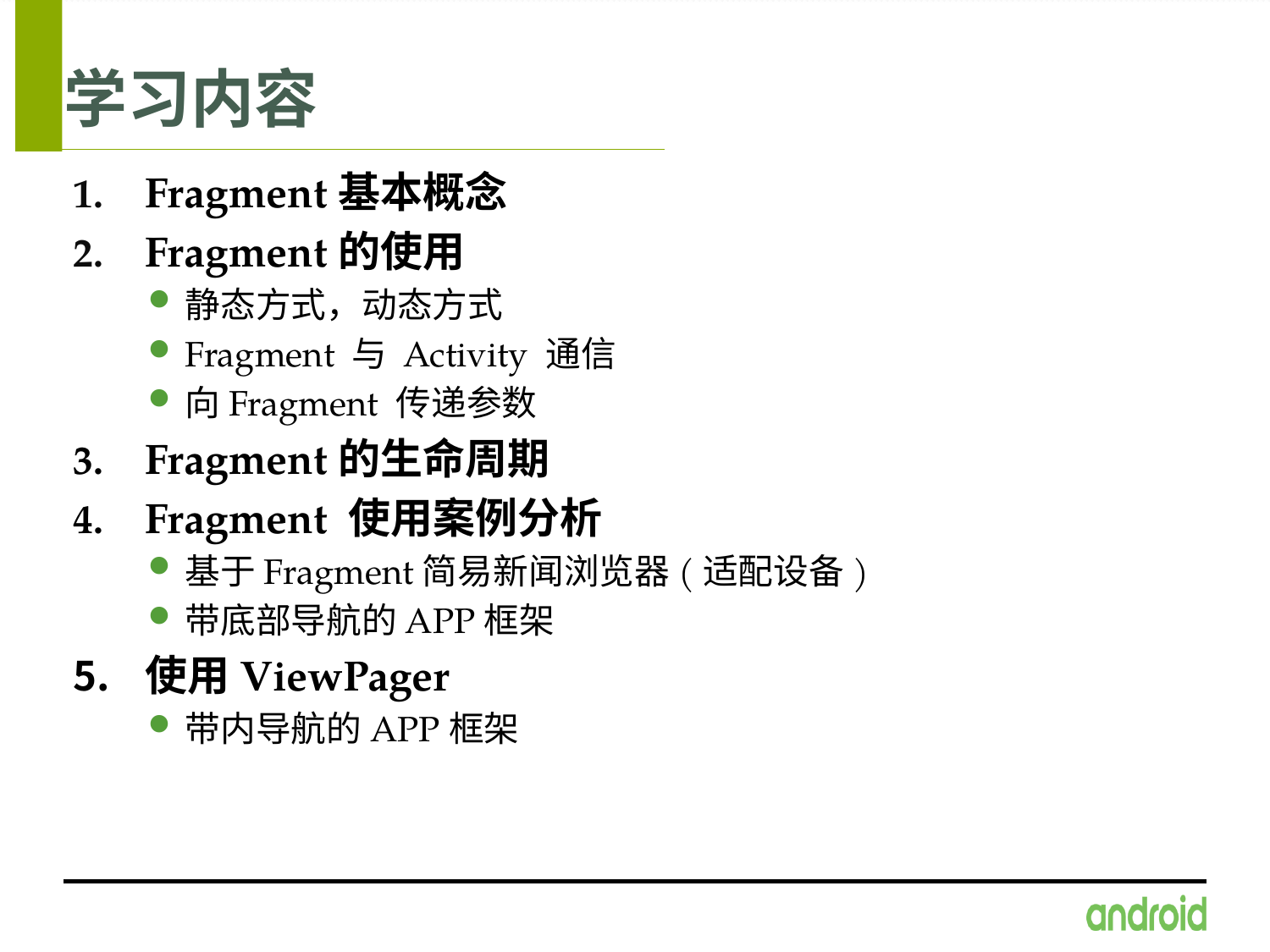

# 学习内容
Fragment基本概念
Fragment的使用
静态方式，动态方式
Fragment 与 Activity 通信
向Fragment 传递参数
Fragment的生命周期
Fragment 使用案例分析
基于Fragment简易新闻浏览器(适配设备)
带底部导航的APP框架
使用ViewPager
带内导航的APP框架